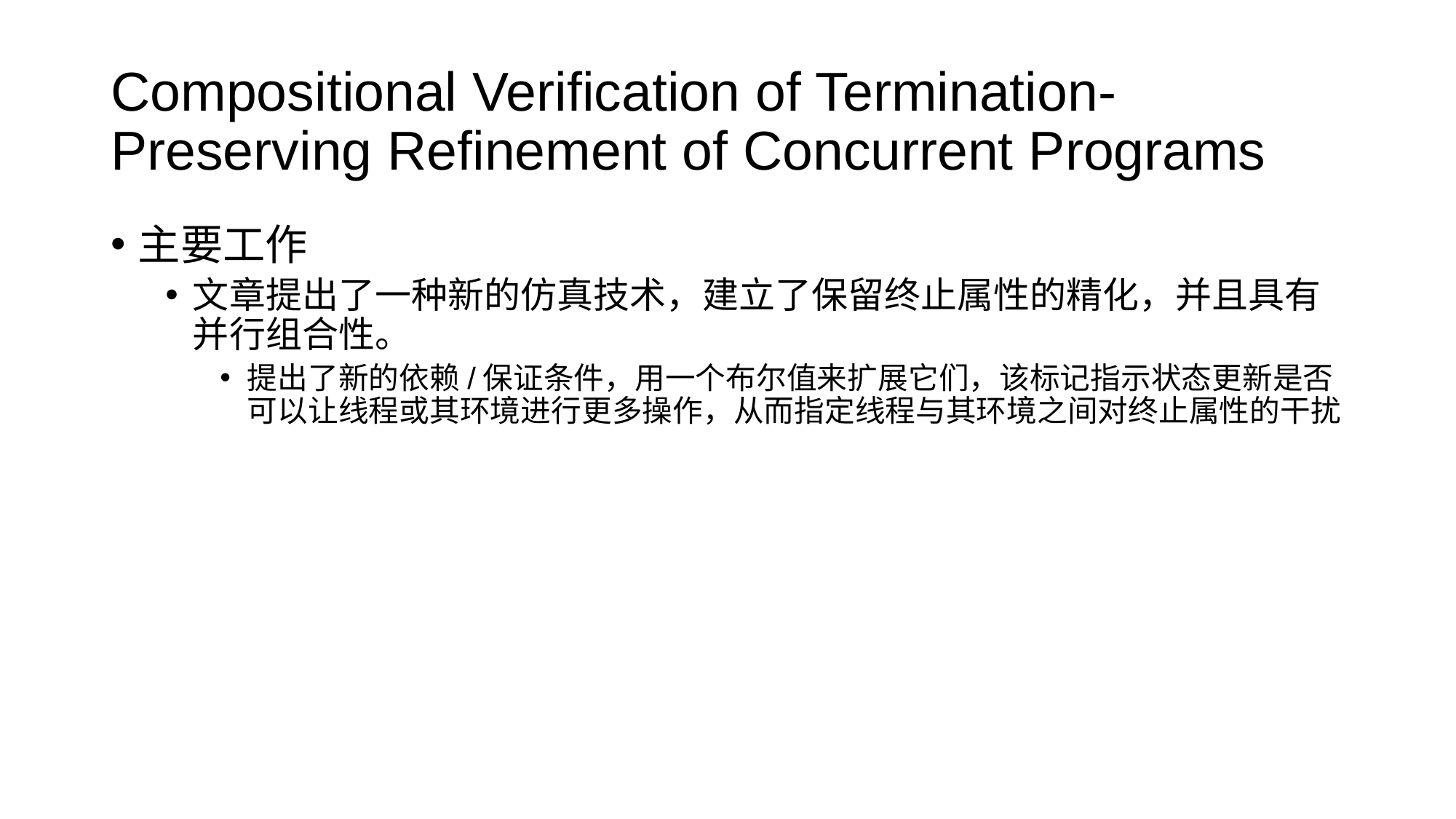

# Compositional Verification of Termination-Preserving Refinement of Concurrent Programs
主要工作
文章提出了一种新的仿真技术，建立了保留终止属性的精化，并且具有并行组合性。
提出了新的依赖/保证条件，用一个布尔值来扩展它们，该标记指示状态更新是否可以让线程或其环境进行更多操作，从而指定线程与其环境之间对终止属性的干扰